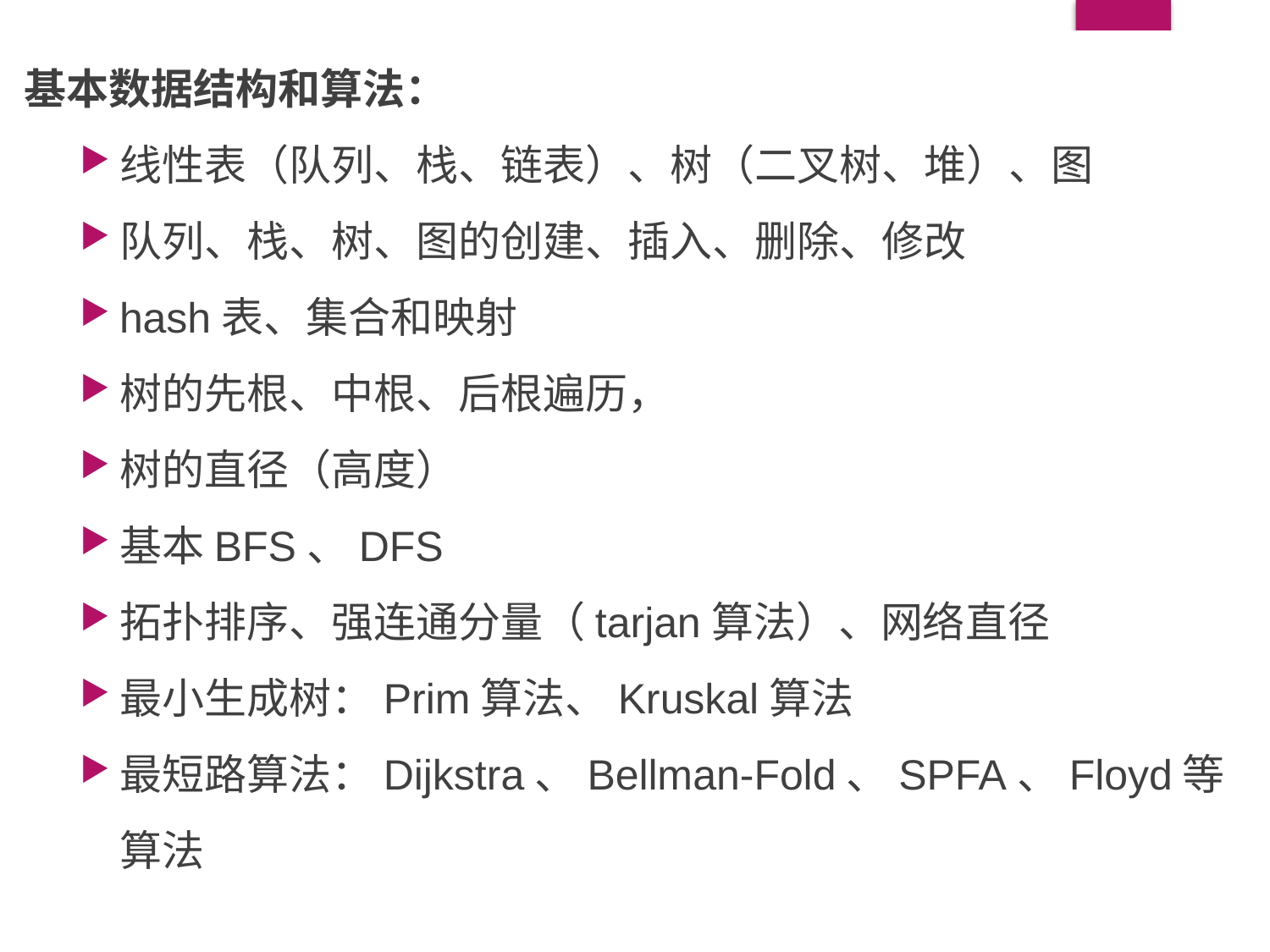

基本数据结构和算法：
线性表（队列、栈、链表）、树（二叉树、堆）、图
队列、栈、树、图的创建、插入、删除、修改
hash表、集合和映射
树的先根、中根、后根遍历，
树的直径（高度）
基本BFS、DFS
拓扑排序、强连通分量（tarjan算法）、网络直径
最小生成树：Prim算法、Kruskal算法
最短路算法：Dijkstra、Bellman-Fold、SPFA、Floyd等算法